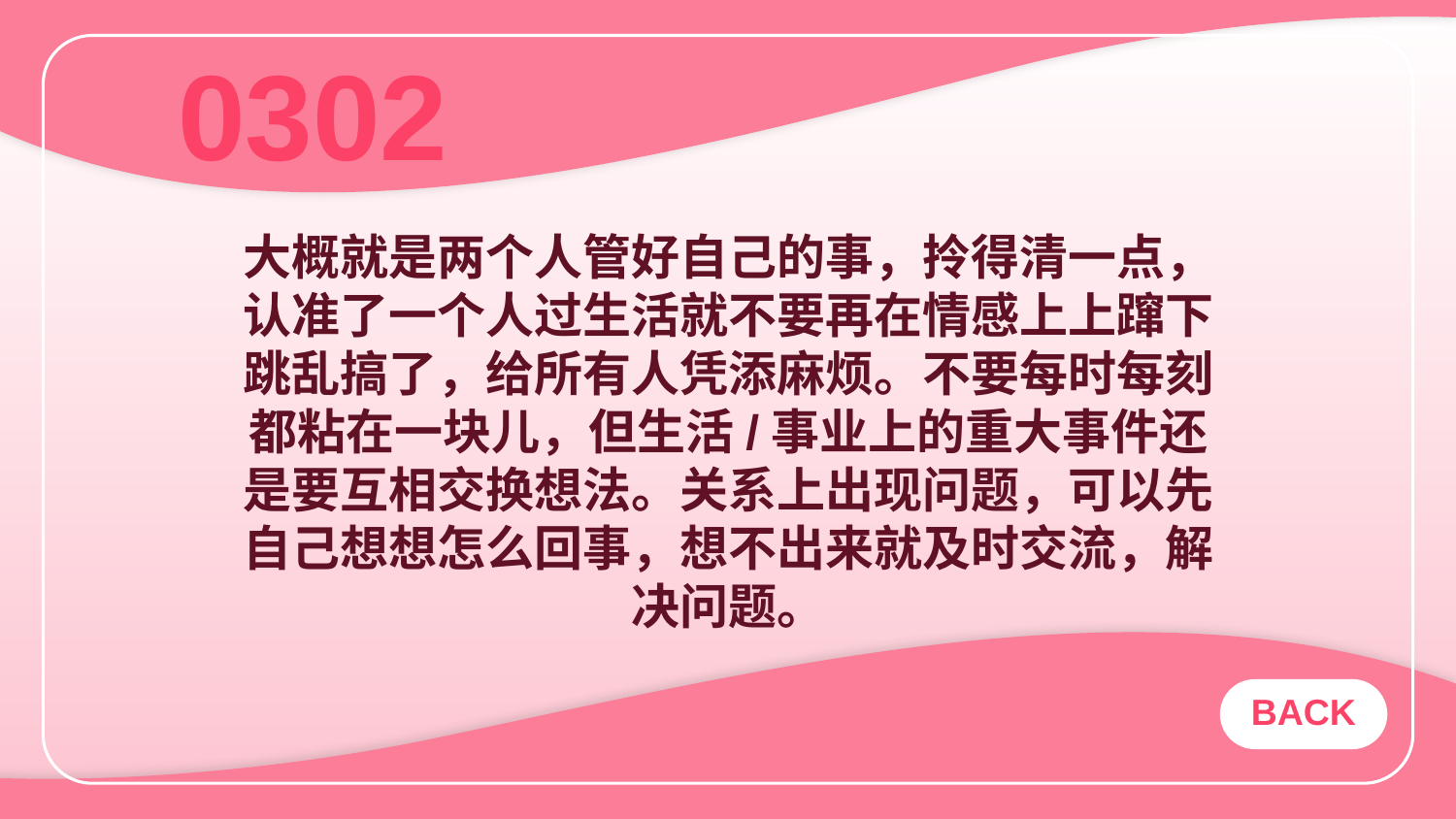

0302
# 大概就是两个人管好自己的事，拎得清一点，认准了一个人过生活就不要再在情感上上蹿下跳乱搞了，给所有人凭添麻烦。不要每时每刻都粘在一块儿，但生活/事业上的重大事件还是要互相交换想法。关系上出现问题，可以先自己想想怎么回事，想不出来就及时交流，解决问题。
BACK